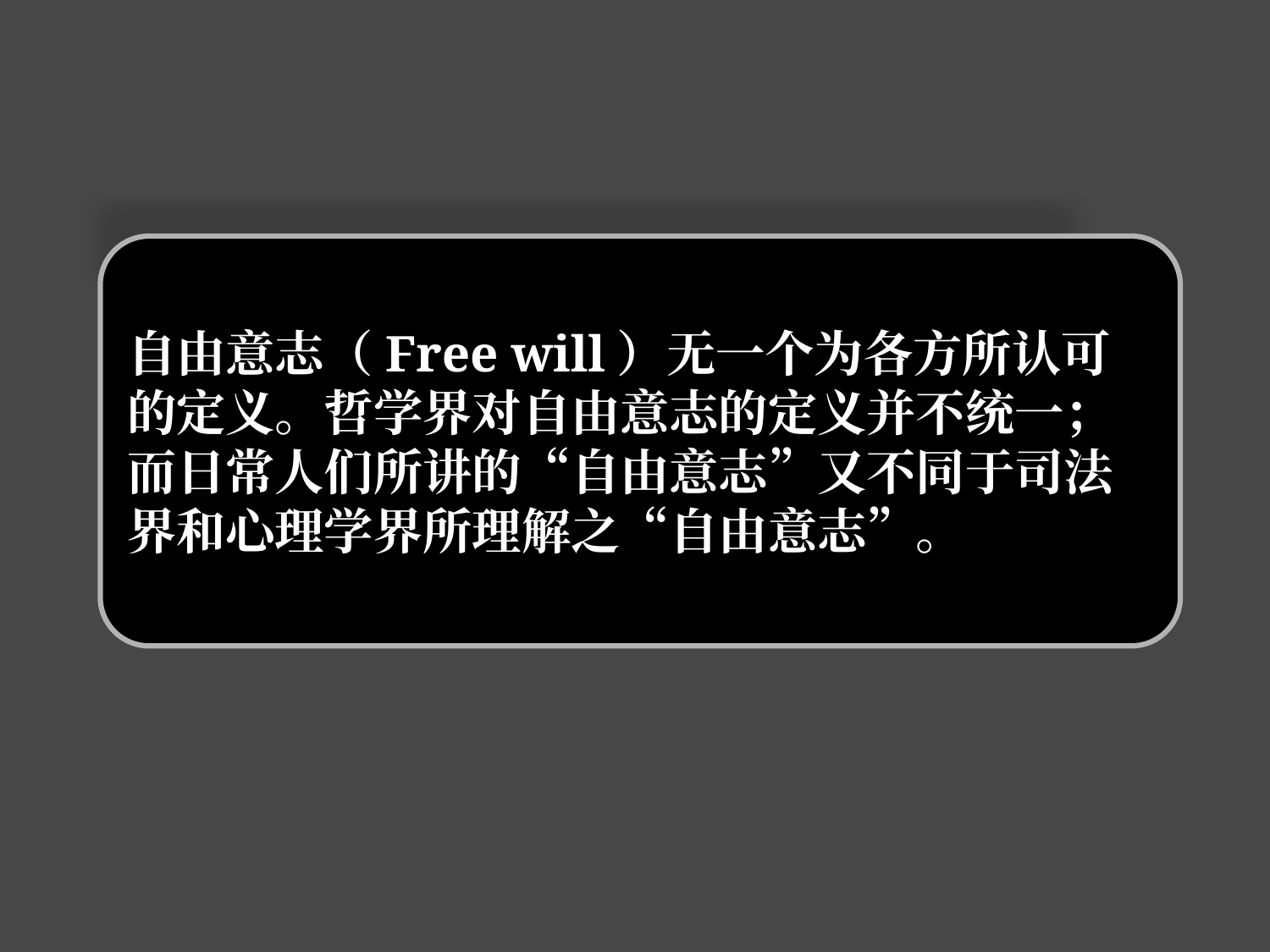

自由意志（Free will）无一个为各方所认可的定义。哲学界对自由意志的定义并不统一；而日常人们所讲的“自由意志”又不同于司法界和心理学界所理解之“自由意志”。